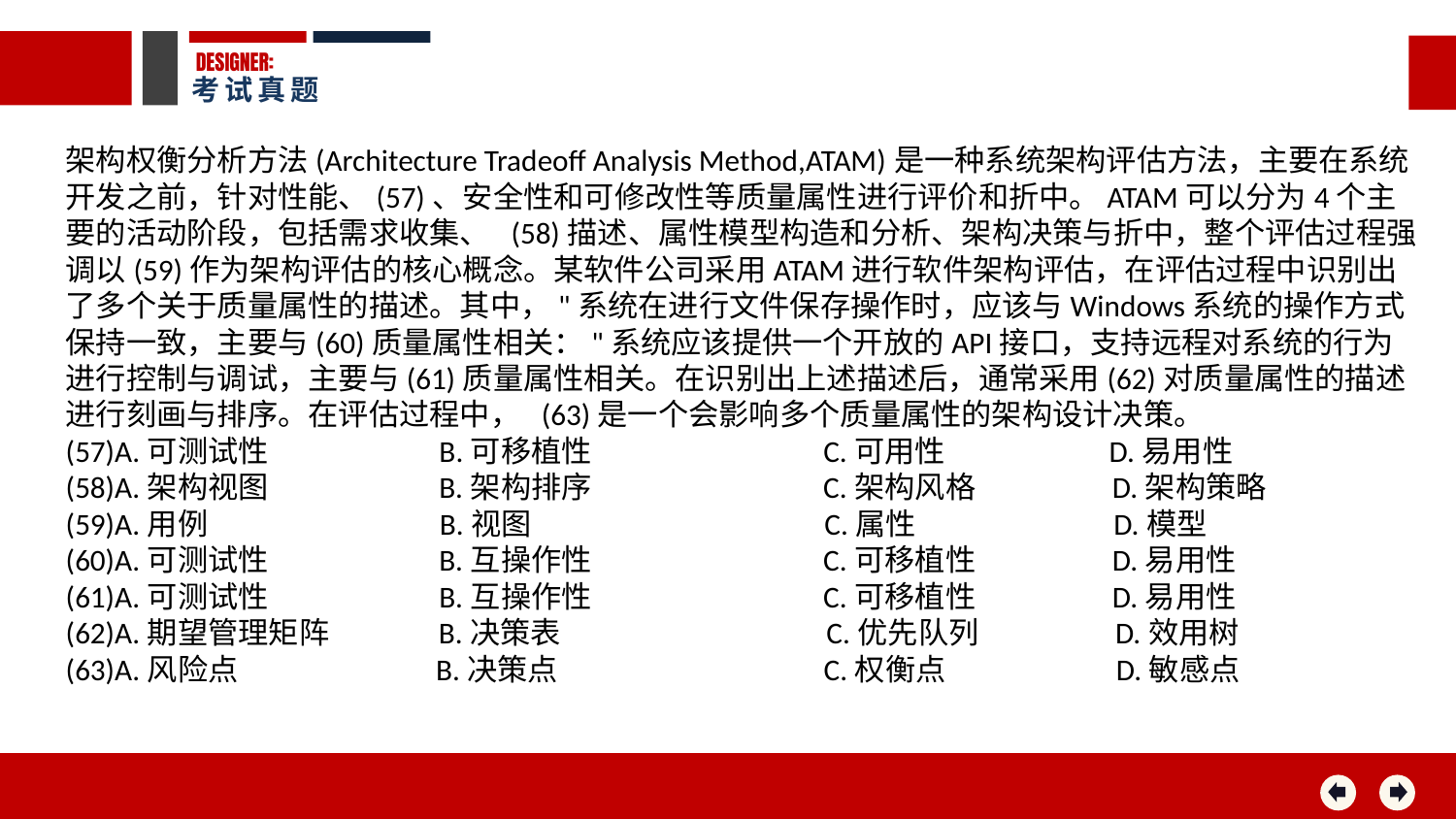

DESIGNER:
考试真题
架构权衡分析方法(Architecture Tradeoff Analysis Method,ATAM)是一种系统架构评估方法，主要在系统开发之前，针对性能、(57)、安全性和可修改性等质量属性进行评价和折中。ATAM可以分为4个主要的活动阶段，包括需求收集、  (58)描述、属性模型构造和分析、架构决策与折中，整个评估过程强调以(59)作为架构评估的核心概念。某软件公司采用ATAM进行软件架构评估，在评估过程中识别出了多个关于质量属性的描述。其中，"系统在进行文件保存操作时，应该与Windows系统的操作方式保持一致，主要与(60)质量属性相关："系统应该提供一个开放的API接口，支持远程对系统的行为进行控制与调试，主要与(61)质量属性相关。在识别出上述描述后，通常采用(62)对质量属性的描述进行刻画与排序。在评估过程中，  (63)是一个会影响多个质量属性的架构设计决策。
(57)A.可测试性                        B.可移植性                                 C.可用性                       D.易用性
(58)A.架构视图                        B.架构排序                                 C.架构风格                   D.架构策略
(59)A.用例                                 B.视图                                          C.属性                            D.模型
(60)A.可测试性                        B.互操作性                                 C.可移植性                   D.易用性
(61)A.可测试性                        B.互操作性                                 C.可移植性                   D.易用性
(62)A.期望管理矩阵               B.决策表                                      C.优先队列                   D.效用树
(63)A.风险点                            B.决策点                                      C.权衡点                        D.敏感点